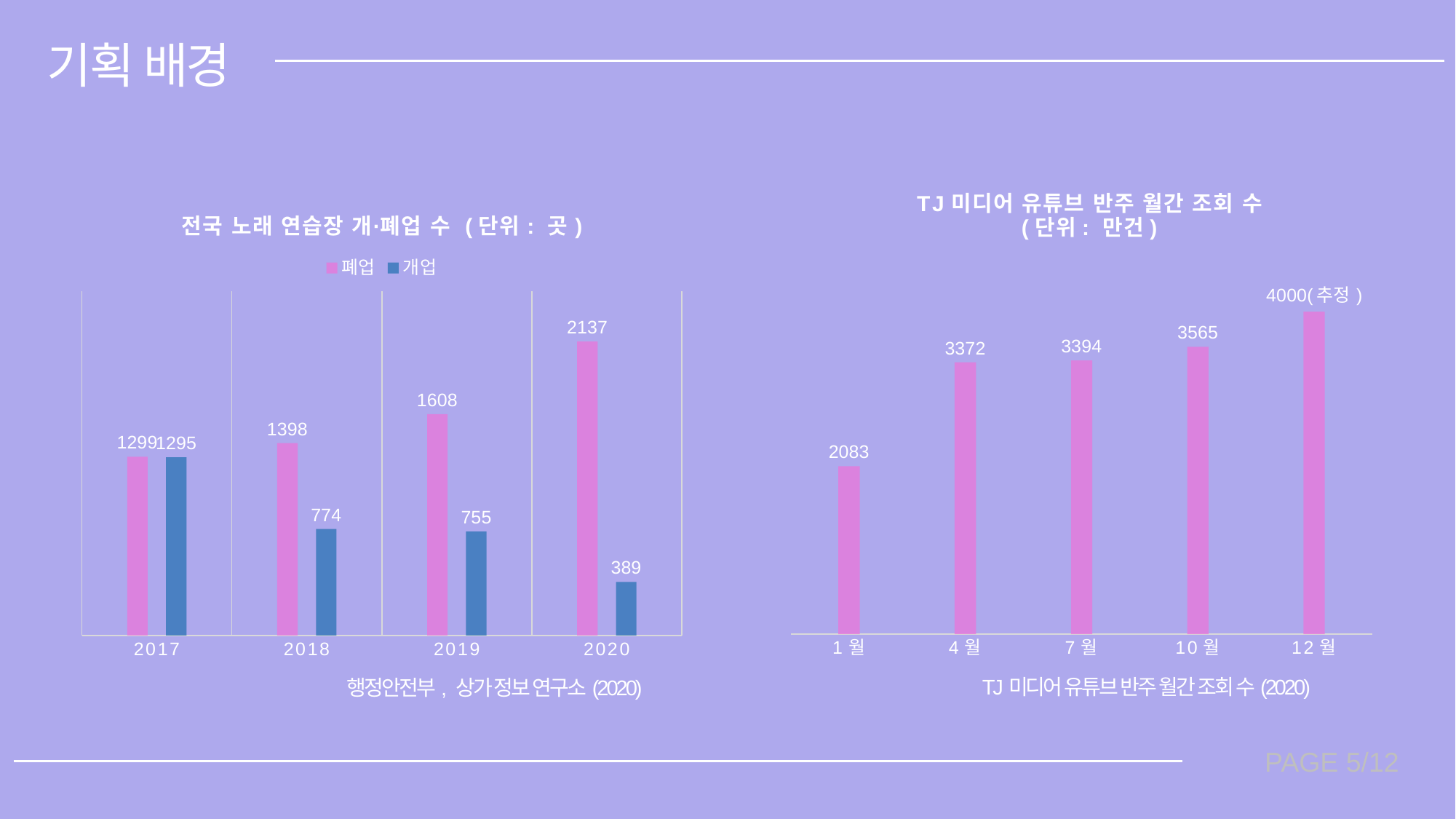

기획 배경

### Chart: TJ미디어 유튜브 반주 월간 조회 수
(단위: 만건)

| Category |  |
|---|---|
| 1월 | 2083.0 |
| 4월 | 3372.0 |
| 7월 | 3394.0 |
| 10월 | 3565.0 |
| 12월 | 4000.0 |
TJ미디어 유튜브 반주 월간 조회 수(2020)

### Chart: 전국 노래 연습장 개∙폐업 수 (단위: 곳)

| Category | 폐업 | 개업 |
|---|---|---|
| 2017 | 1299.0 | 1295.0 |
| 2018 | 1398.0 | 774.0 |
| 2019 | 1608.0 | 755.0 |
| 2020 | 2137.0 | 389.0 |
행정안전부, 상가 정보 연구소(2020)
PAGE 5/12